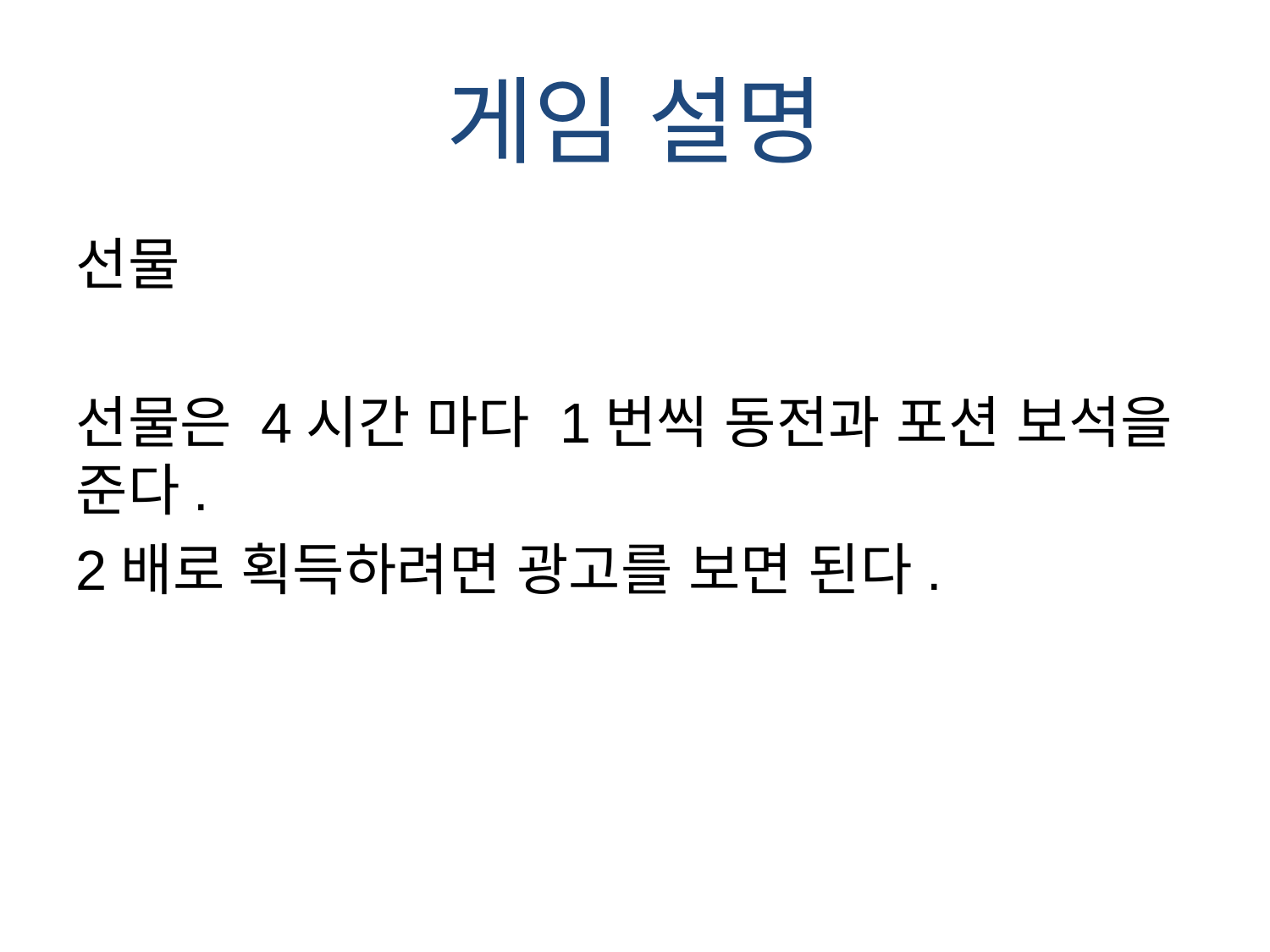

# 게임 설명
선물

선물은 4시간 마다 1번씩 동전과 포션 보석을 준다.
2배로 획득하려면 광고를 보면 된다.